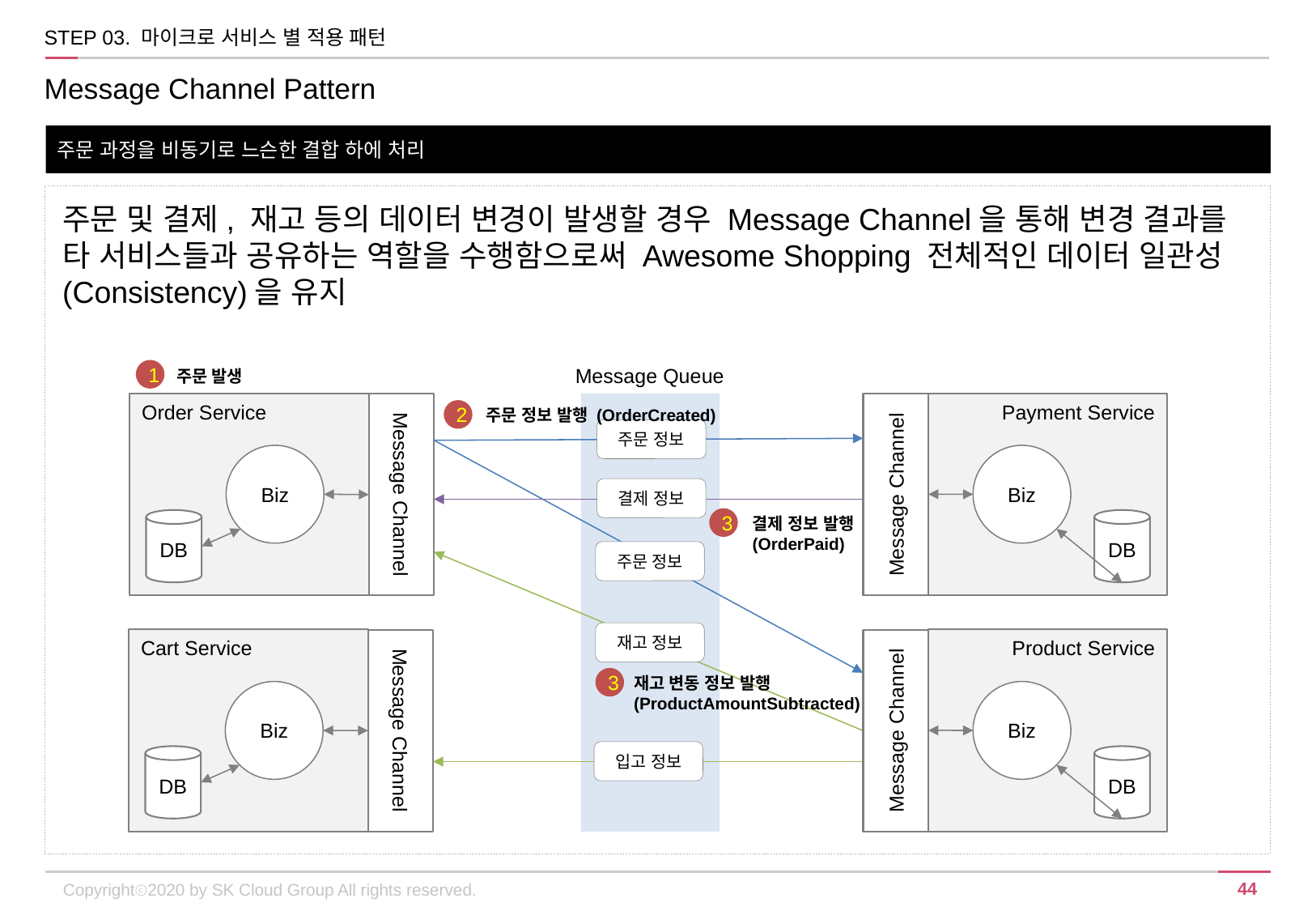

STEP 03. 마이크로 서비스 별 적용 패턴
Message Channel Pattern
주문 과정을 비동기로 느슨한 결합 하에 처리
주문 및 결제, 재고 등의 데이터 변경이 발생할 경우 Message Channel을 통해 변경 결과를 타 서비스들과 공유하는 역할을 수행함으로써 Awesome Shopping 전체적인 데이터 일관성(Consistency)을 유지
Message Queue
주문 발생
1
Order Service
Message Channel
Biz
DB

Payment Service
Message Channel
Biz
DB
주문 정보 발행 (OrderCreated)
2
주문 정보
결제 정보
결제 정보 발행
(OrderPaid)
3
주문 정보
재고 정보
Cart Service
Message Channel
Biz
DB
Product Service
Message Channel
Biz
DB
재고 변동 정보 발행
(ProductAmountSubtracted)
3
입고 정보
Copyrightⓒ2020 by SK Cloud Group All rights reserved.